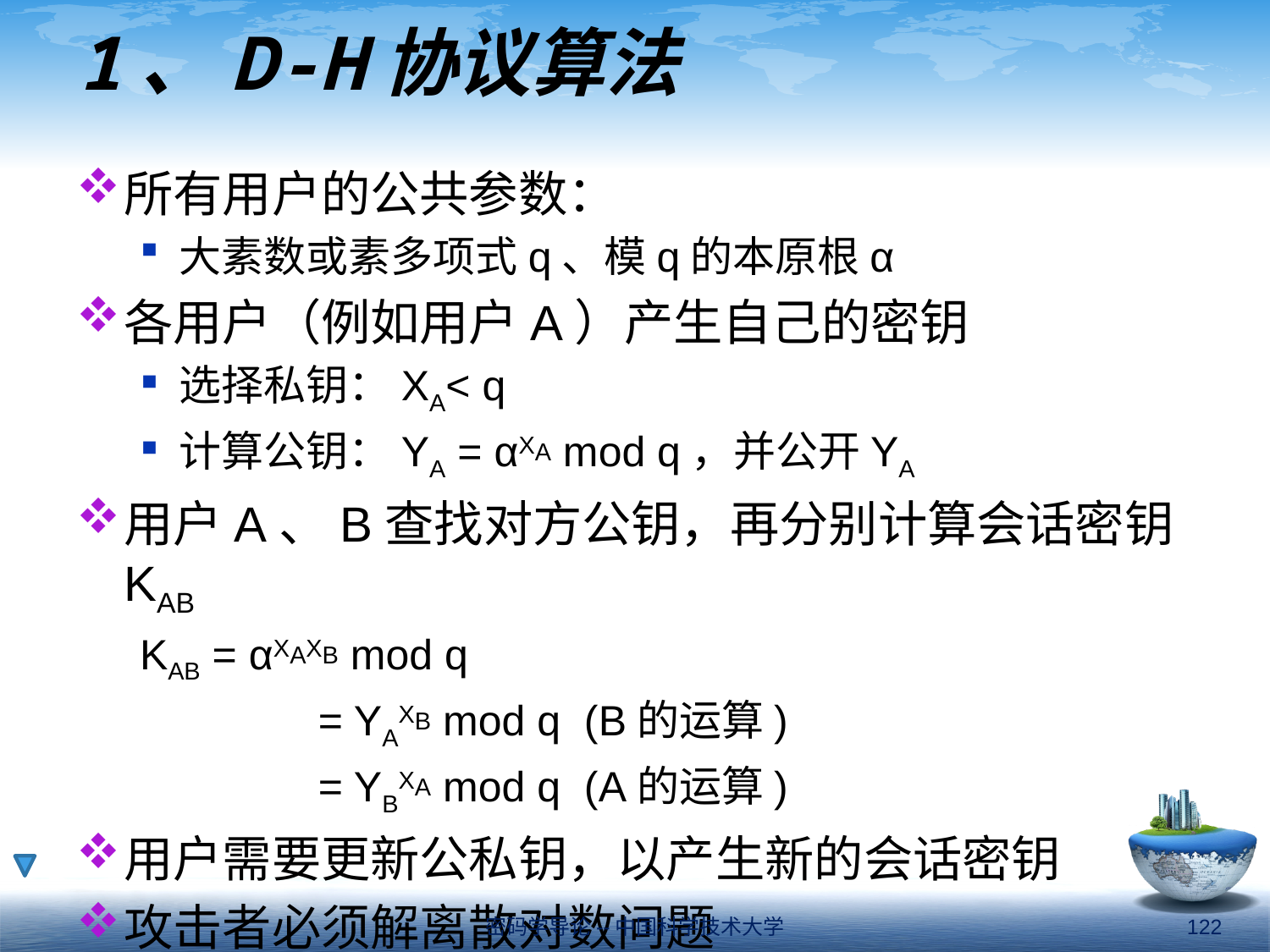

# 1、D-H协议算法
所有用户的公共参数：
大素数或素多项式q、模q的本原根α
各用户（例如用户A）产生自己的密钥
选择私钥：XA< q
计算公钥：YA = αXA mod q，并公开YA
用户A、B查找对方公钥，再分别计算会话密钥KAB
KAB = αXAXB mod q
		 = YAXB mod q  (B的运算)
		 = YBXA mod q  (A的运算)
用户需要更新公私钥，以产生新的会话密钥
攻击者必须解离散对数问题

密码学导论--中国科学技术大学
122